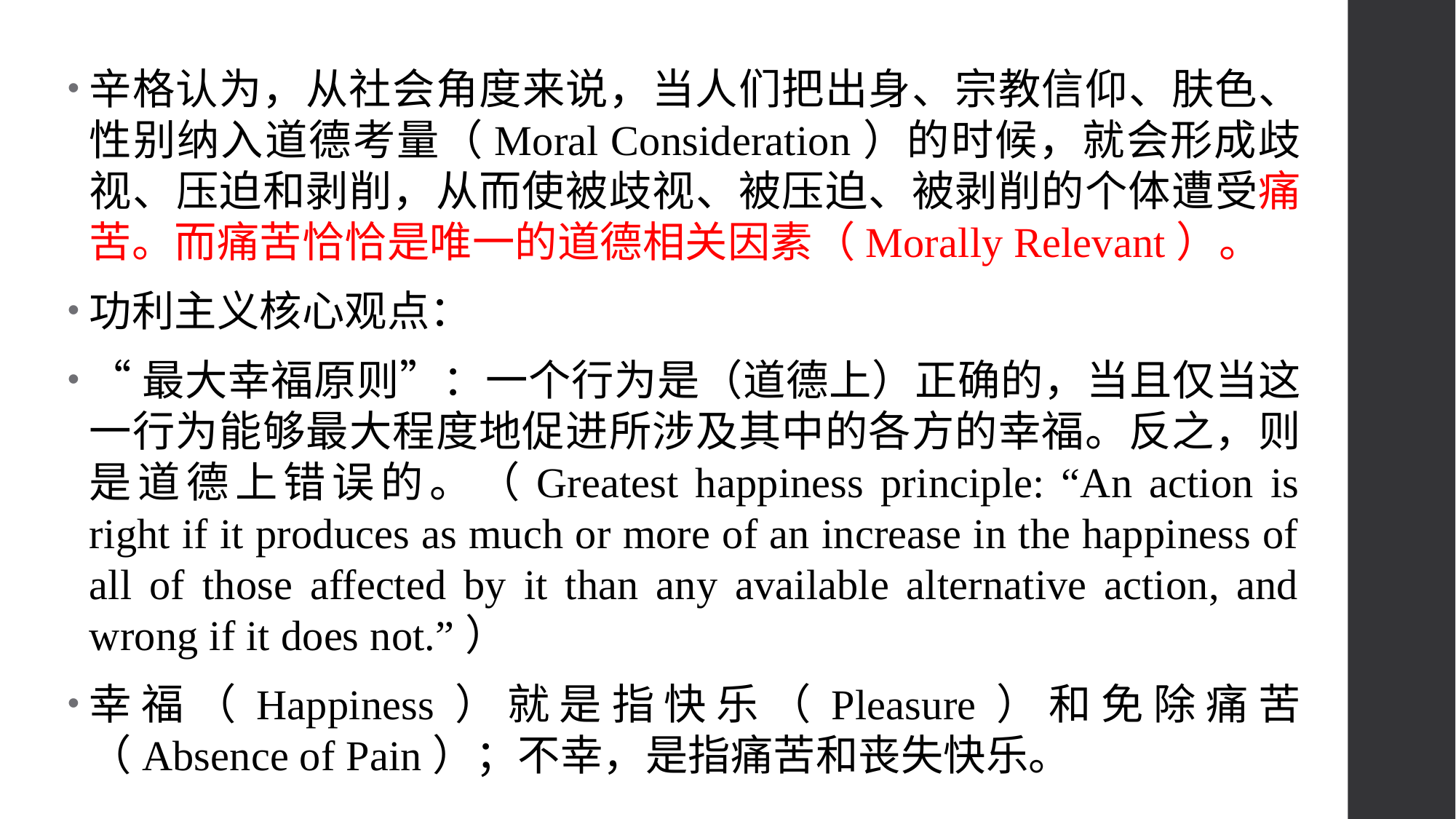

辛格认为，从社会角度来说，当人们把出身、宗教信仰、肤色、性别纳入道德考量（Moral Consideration）的时候，就会形成歧视、压迫和剥削，从而使被歧视、被压迫、被剥削的个体遭受痛苦。而痛苦恰恰是唯一的道德相关因素（Morally Relevant）。
功利主义核心观点：
“最大幸福原则”：一个行为是（道德上）正确的，当且仅当这一行为能够最大程度地促进所涉及其中的各方的幸福。反之，则是道德上错误的。（Greatest happiness principle: “An action is right if it produces as much or more of an increase in the happiness of all of those affected by it than any available alternative action, and wrong if it does not.”）
幸福（Happiness）就是指快乐（Pleasure）和免除痛苦（Absence of Pain）；不幸，是指痛苦和丧失快乐。